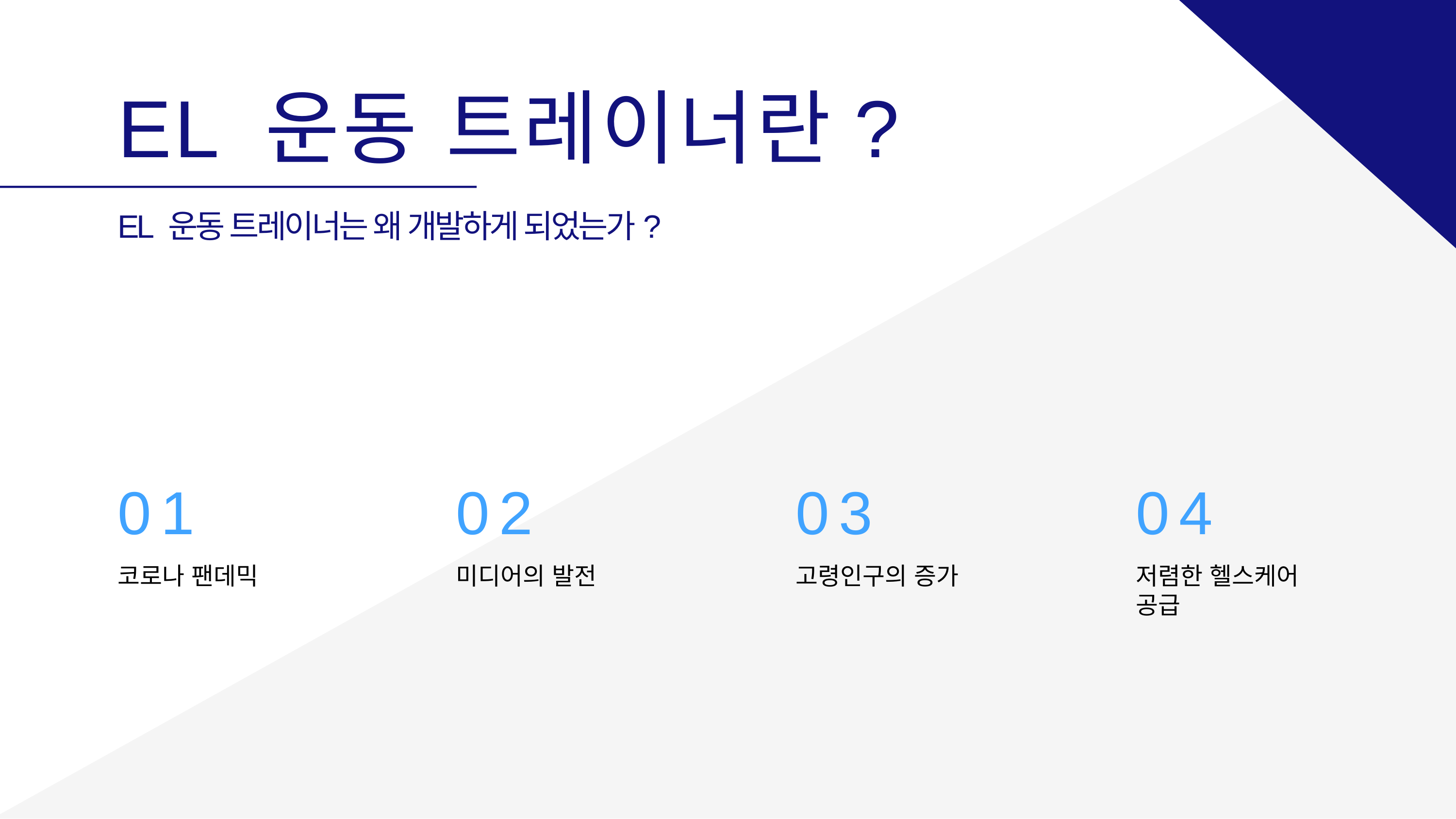

# EL 운동 트레이너란?
EL 운동 트레이너는 왜 개발하게 되었는가?
03
고령인구의 증가
02
미디어의 발전
01
코로나 팬데믹
04
저렴한 헬스케어 공급